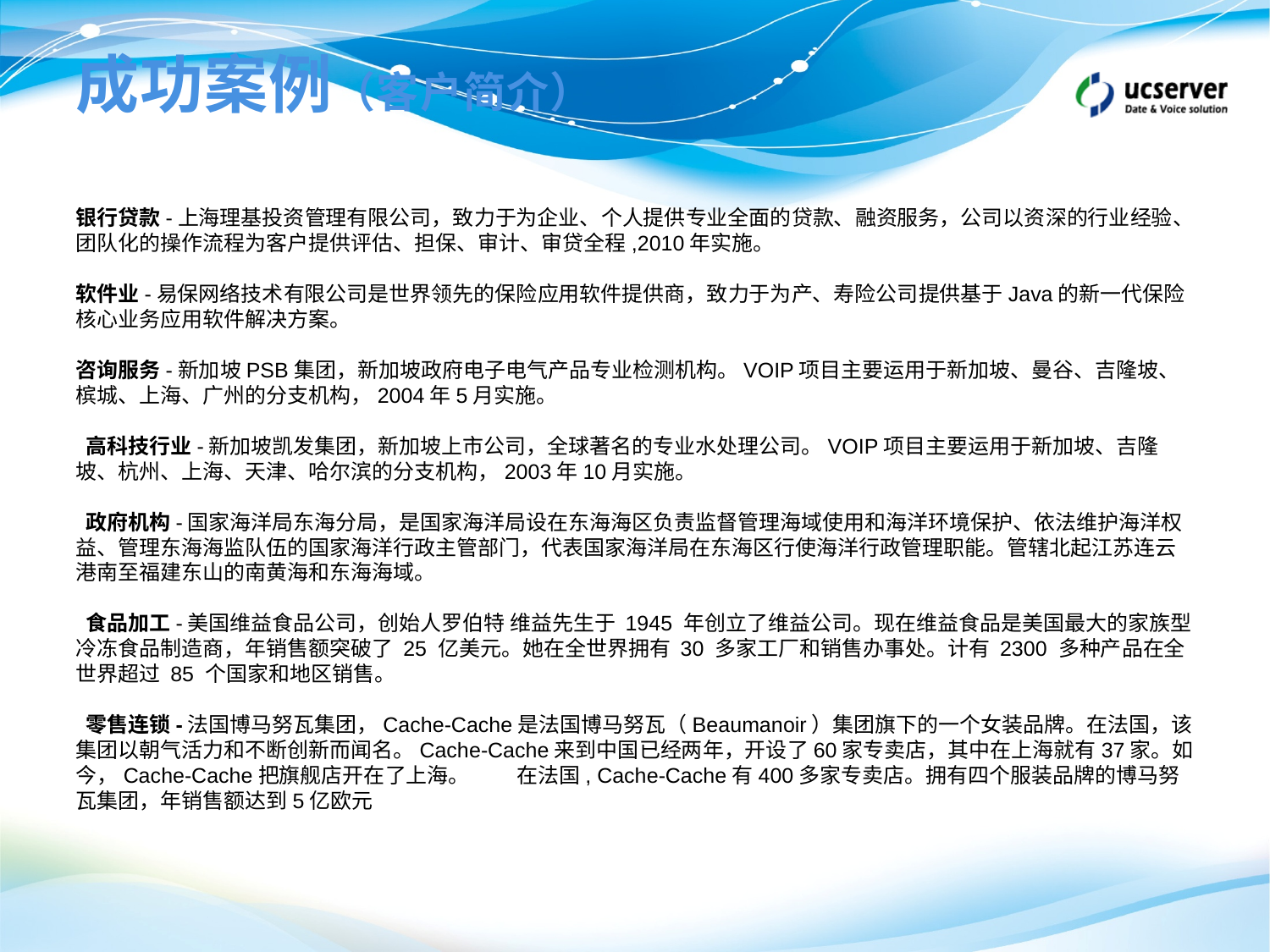

# 成功案例（客户简介）
银行贷款-上海理基投资管理有限公司，致力于为企业、个人提供专业全面的贷款、融资服务，公司以资深的行业经验、团队化的操作流程为客户提供评估、担保、审计、审贷全程,2010年实施。

软件业-易保网络技术有限公司是世界领先的保险应用软件提供商，致力于为产、寿险公司提供基于Java的新一代保险核心业务应用软件解决方案。

咨询服务-新加坡PSB集团，新加坡政府电子电气产品专业检测机构。VOIP项目主要运用于新加坡、曼谷、吉隆坡、槟城、上海、广州的分支机构，2004年5月实施。

 高科技行业-新加坡凯发集团，新加坡上市公司，全球著名的专业水处理公司。VOIP项目主要运用于新加坡、吉隆坡、杭州、上海、天津、哈尔滨的分支机构，2003年10月实施。

 政府机构-国家海洋局东海分局，是国家海洋局设在东海海区负责监督管理海域使用和海洋环境保护、依法维护海洋权益、管理东海海监队伍的国家海洋行政主管部门，代表国家海洋局在东海区行使海洋行政管理职能。管辖北起江苏连云港南至福建东山的南黄海和东海海域。

 食品加工-美国维益食品公司，创始人罗伯特 维益先生于 1945 年创立了维益公司。现在维益食品是美国最大的家族型冷冻食品制造商，年销售额突破了 25 亿美元。她在全世界拥有 30 多家工厂和销售办事处。计有 2300 多种产品在全世界超过 85 个国家和地区销售。

 零售连锁-法国博马努瓦集团，Cache-Cache是法国博马努瓦（Beaumanoir）集团旗下的一个女装品牌。在法国，该集团以朝气活力和不断创新而闻名。Cache-Cache来到中国已经两年，开设了60家专卖店，其中在上海就有37家。如今，Cache-Cache把旗舰店开在了上海。 　　在法国, Cache-Cache有400多家专卖店。拥有四个服装品牌的博马努瓦集团，年销售额达到5亿欧元